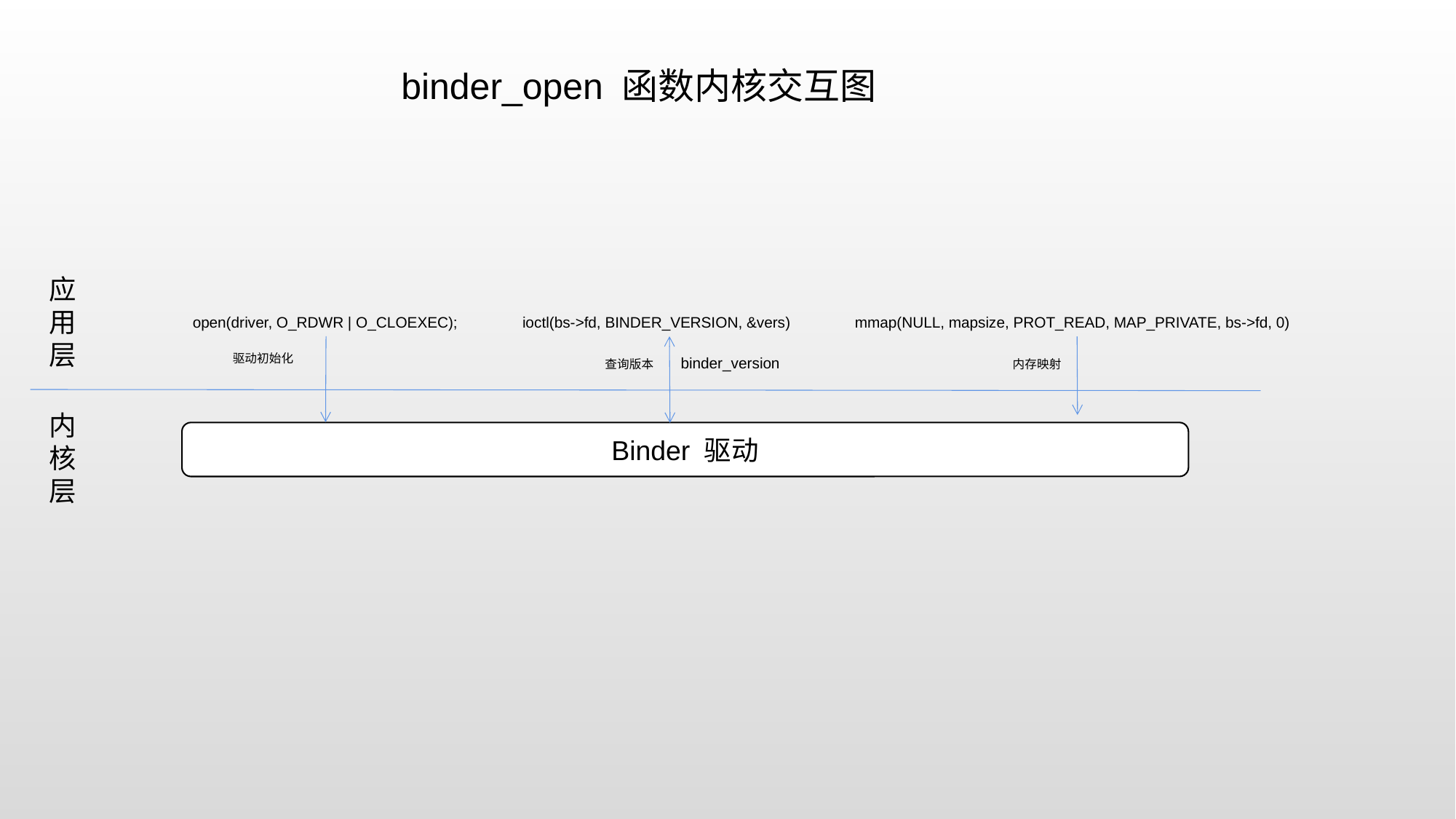

binder_open 函数内核交互图
应用层
open(driver, O_RDWR | O_CLOEXEC);
ioctl(bs->fd, BINDER_VERSION, &vers)
mmap(NULL, mapsize, PROT_READ, MAP_PRIVATE, bs->fd, 0)
驱动初始化
binder_version
查询版本
内存映射
内核层
Binder 驱动